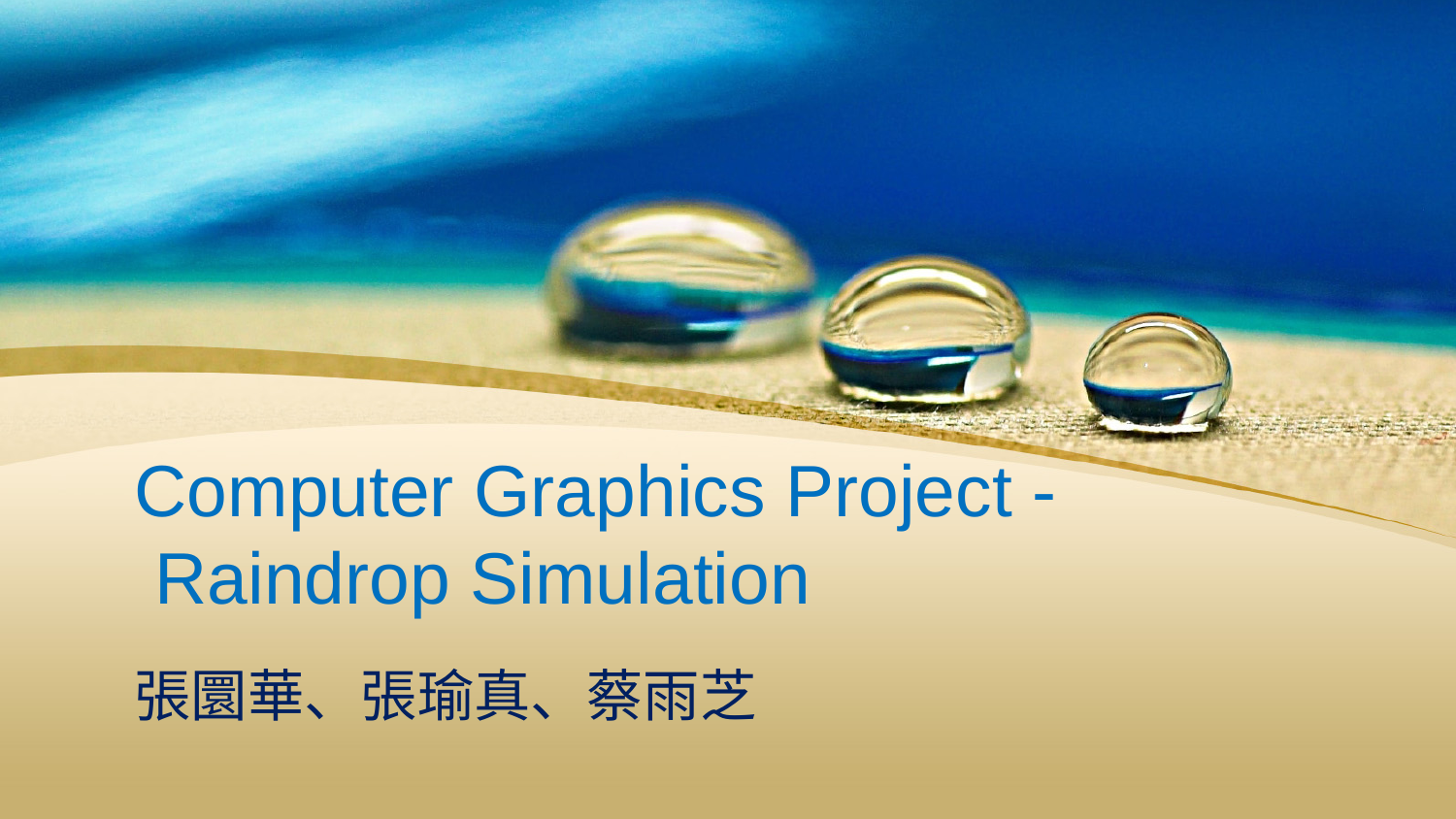

# Computer Graphics Project - Raindrop Simulation
張圜華、張瑜真、蔡雨芝